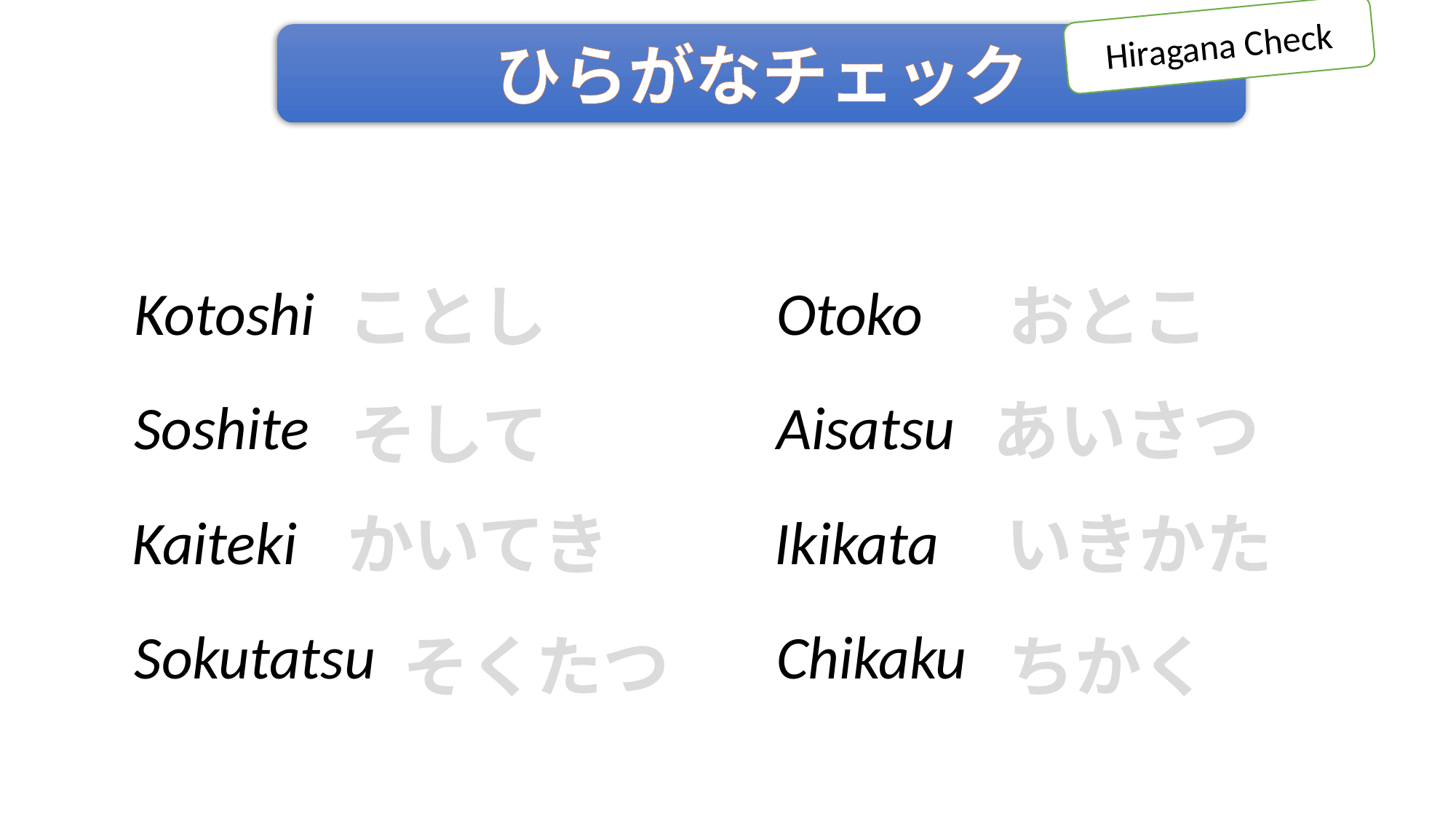

Hiragana Check
ひらがなチェック
Kotoshi
ことし
Otoko
おとこ
あいさつ
Soshite
Aisatsu
そして
かいてき
いきかた
Kaiteki
Ikikata
Sokutatsu
Chikaku
そくたつ
ちかく